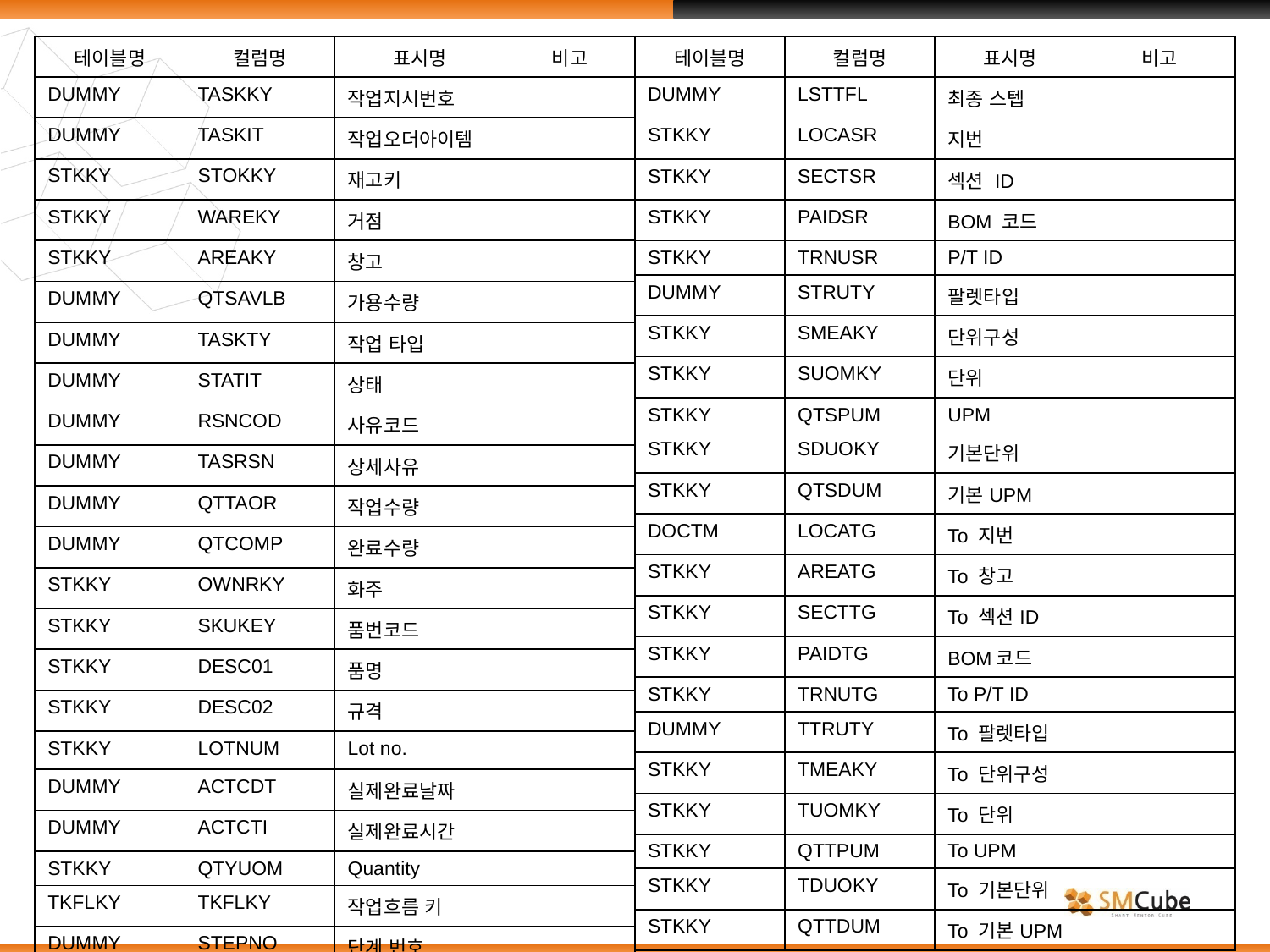

| 테이블명 | 컬럼명 | 표시명 | 비고 |
| --- | --- | --- | --- |
| DUMMY | TASKKY | 작업지시번호 |  |
| DUMMY | TASKIT | 작업오더아이템 |  |
| STKKY | STOKKY | 재고키 |  |
| STKKY | WAREKY | 거점 |  |
| STKKY | AREAKY | 창고 |  |
| DUMMY | QTSAVLB | 가용수량 |  |
| DUMMY | TASKTY | 작업 타입 |  |
| DUMMY | STATIT | 상태 |  |
| DUMMY | RSNCOD | 사유코드 |  |
| DUMMY | TASRSN | 상세사유 |  |
| DUMMY | QTTAOR | 작업수량 |  |
| DUMMY | QTCOMP | 완료수량 |  |
| STKKY | OWNRKY | 화주 |  |
| STKKY | SKUKEY | 품번코드 |  |
| STKKY | DESC01 | 품명 |  |
| STKKY | DESC02 | 규격 |  |
| STKKY | LOTNUM | Lot no. |  |
| DUMMY | ACTCDT | 실제완료날짜 |  |
| DUMMY | ACTCTI | 실제완료시간 |  |
| STKKY | QTYUOM | Quantity |  |
| TKFLKY | TKFLKY | 작업흐름 키 |  |
| DUMMY | STEPNO | 단계 번호 |  |
| 테이블명 | 컬럼명 | 표시명 | 비고 |
| --- | --- | --- | --- |
| DUMMY | LSTTFL | 최종 스텝 |  |
| STKKY | LOCASR | 지번 |  |
| STKKY | SECTSR | 섹션 ID |  |
| STKKY | PAIDSR | BOM 코드 |  |
| STKKY | TRNUSR | P/T ID |  |
| DUMMY | STRUTY | 팔렛타입 |  |
| STKKY | SMEAKY | 단위구성 |  |
| STKKY | SUOMKY | 단위 |  |
| STKKY | QTSPUM | UPM |  |
| STKKY | SDUOKY | 기본단위 |  |
| STKKY | QTSDUM | 기본UPM |  |
| DOCTM | LOCATG | To 지번 |  |
| STKKY | AREATG | To 창고 |  |
| STKKY | SECTTG | To 섹션ID |  |
| STKKY | PAIDTG | BOM코드 |  |
| STKKY | TRNUTG | To P/T ID |  |
| DUMMY | TTRUTY | To 팔렛타입 |  |
| STKKY | TMEAKY | To 단위구성 |  |
| STKKY | TUOMKY | To 단위 |  |
| STKKY | QTTPUM | To UPM |  |
| STKKY | TDUOKY | To 기본단위 |  |
| STKKY | QTTDUM | To 기본UPM |  |